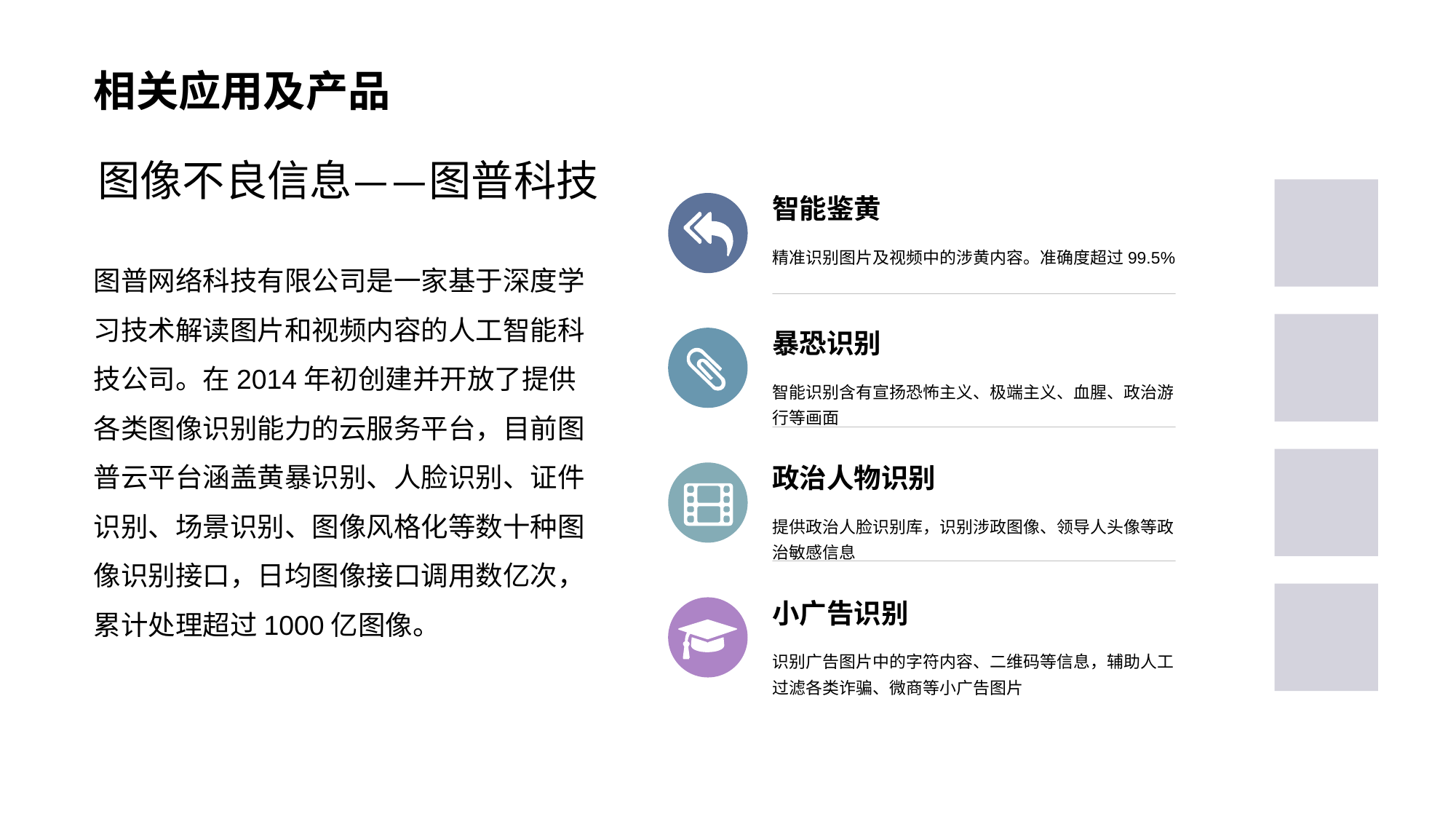

# 相关应用及产品
图像不良信息——图普科技

智能鉴黄

精准识别图片及视频中的涉黄内容。准确度超过99.5%

暴恐识别

智能识别含有宣扬恐怖主义、极端主义、血腥、政治游行等画面

政治人物识别

提供政治人脸识别库，识别涉政图像、领导人头像等政治敏感信息

小广告识别

识别广告图片中的字符内容、二维码等信息，辅助人工过滤各类诈骗、微商等小广告图片
图普网络科技有限公司是一家基于深度学习技术解读图片和视频内容的人工智能科技公司。在2014年初创建并开放了提供各类图像识别能力的云服务平台，目前图普云平台涵盖黄暴识别、人脸识别、证件识别、场景识别、图像风格化等数十种图像识别接口，日均图像接口调用数亿次，累计处理超过1000亿图像。